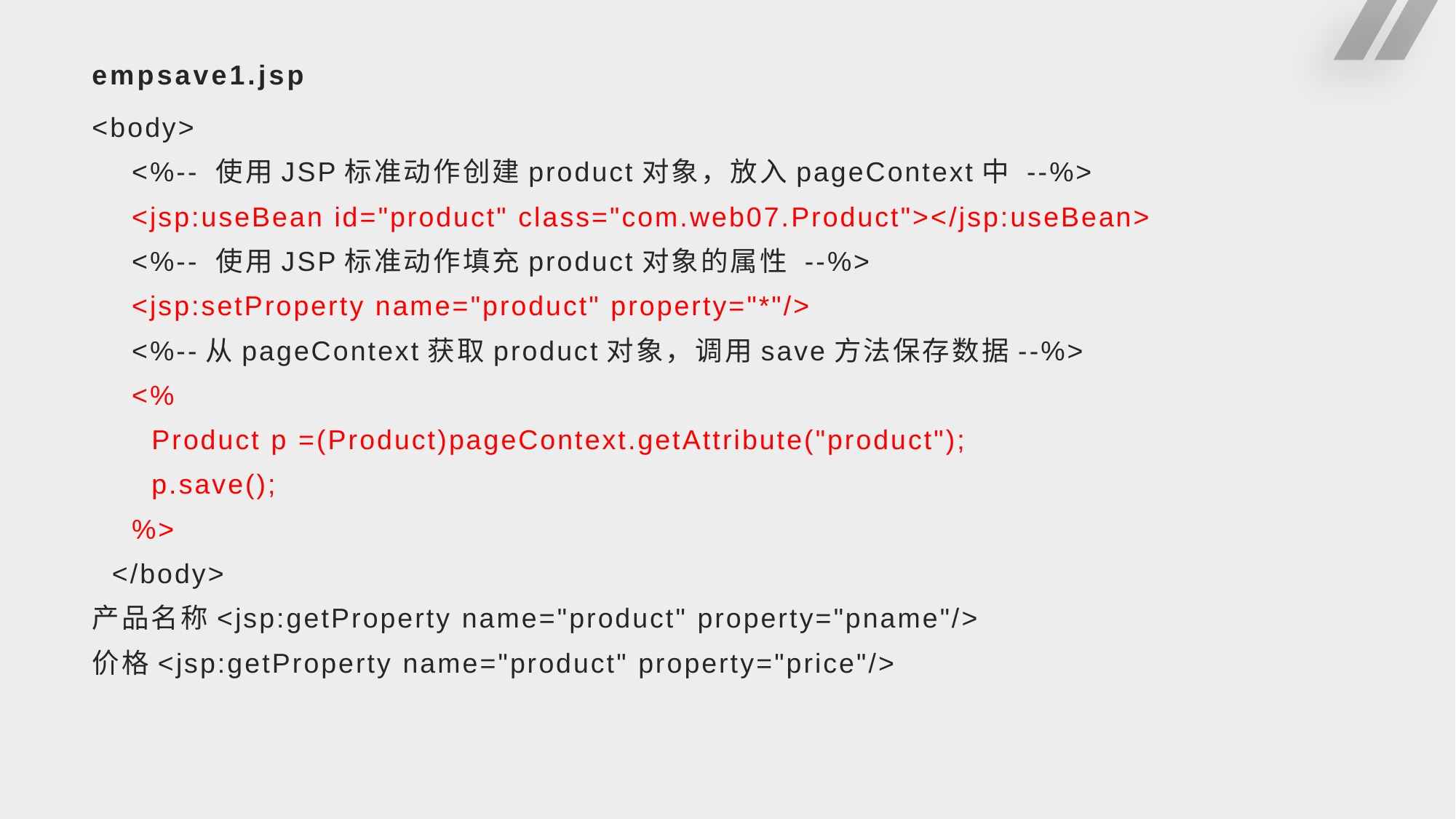

# empsave1.jsp
<body>
    <%-- 使用JSP标准动作创建product对象，放入pageContext中 --%>
    <jsp:useBean id="product" class="com.web07.Product"></jsp:useBean>
    <%-- 使用JSP标准动作填充product对象的属性 --%>
    <jsp:setProperty name="product" property="*"/>
    <%--从pageContext获取product对象，调用save方法保存数据--%>
    <%
      Product p =(Product)pageContext.getAttribute("product");
      p.save();
    %>
  </body>
产品名称<jsp:getProperty name="product" property="pname"/>
价格<jsp:getProperty name="product" property="price"/>